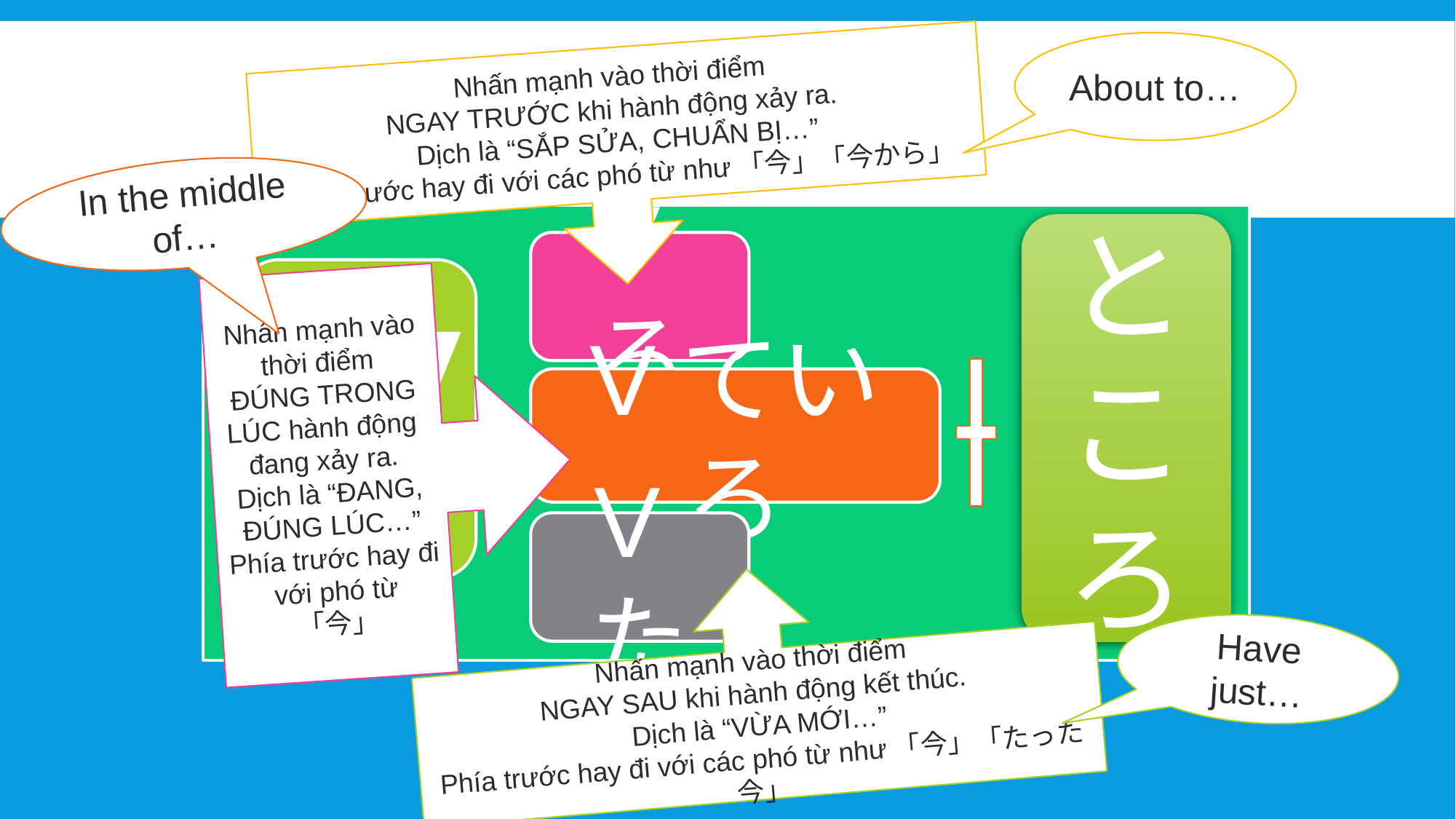

About to…
Nhấn mạnh vào thời điểm
NGAY TRƯỚC khi hành động xảy ra.
Dịch là “SẮP SỬA, CHUẨN BỊ…”
Phía trước hay đi với các phó từ như「今」「今から」
In the middle of…

と
こ
ろ
Vる
V
Nhấn mạnh vào thời điểm
ĐÚNG TRONG LÚC hành động
đang xảy ra.
Dịch là “ĐANG, ĐÚNG LÚC…”
Phía trước hay đi với phó từ 「今」

Vている
Vた
Nhấn mạnh vào thời điểm
NGAY SAU khi hành động kết thúc.
Dịch là “VỪA MỚI…”
Phía trước hay đi với các phó từ như「今」「たった今」
Have just…